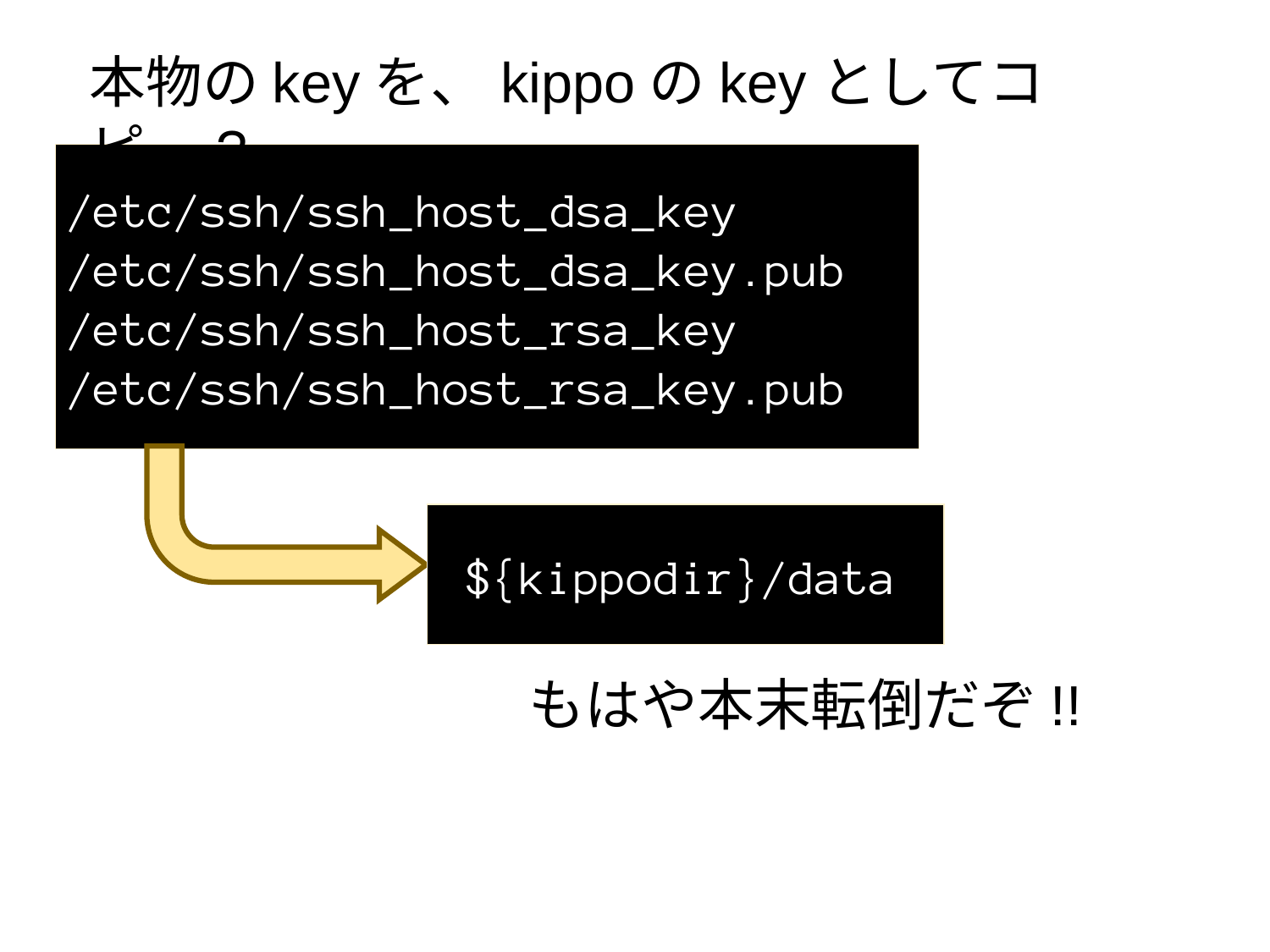

本物のkeyを、kippoのkeyとしてコピー?
/etc/ssh/ssh_host_dsa_key
/etc/ssh/ssh_host_dsa_key.pub
/etc/ssh/ssh_host_rsa_key
/etc/ssh/ssh_host_rsa_key.pub

 ${kippodir}/data
もはや本末転倒だぞ!!